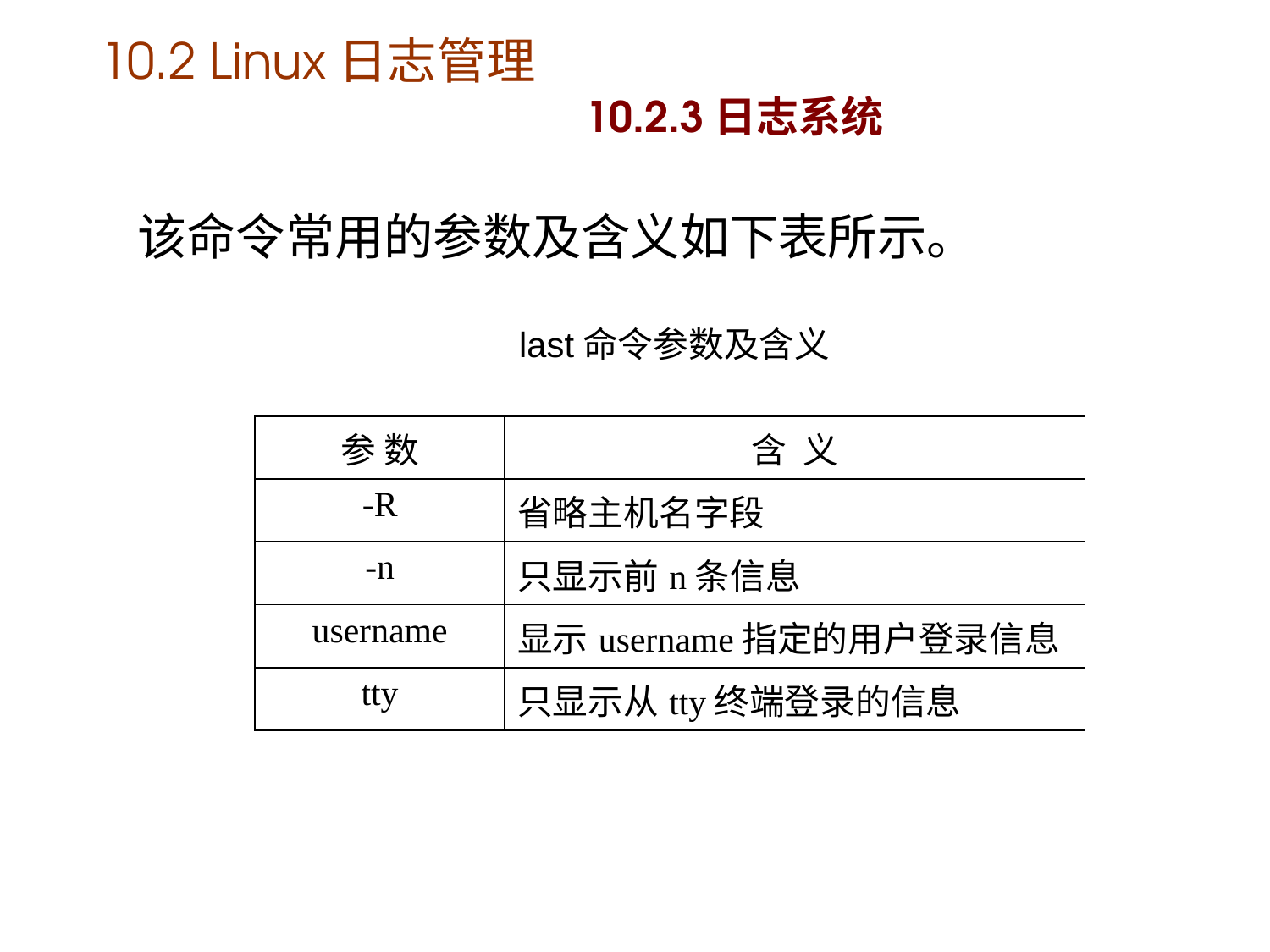

# 10.2 Linux日志管理 10.2.3日志系统
该命令常用的参数及含义如下表所示。
last命令参数及含义
| 参 数 | 含 义 |
| --- | --- |
| -R | 省略主机名字段 |
| -n | 只显示前n条信息 |
| username | 显示username指定的用户登录信息 |
| tty | 只显示从tty终端登录的信息 |